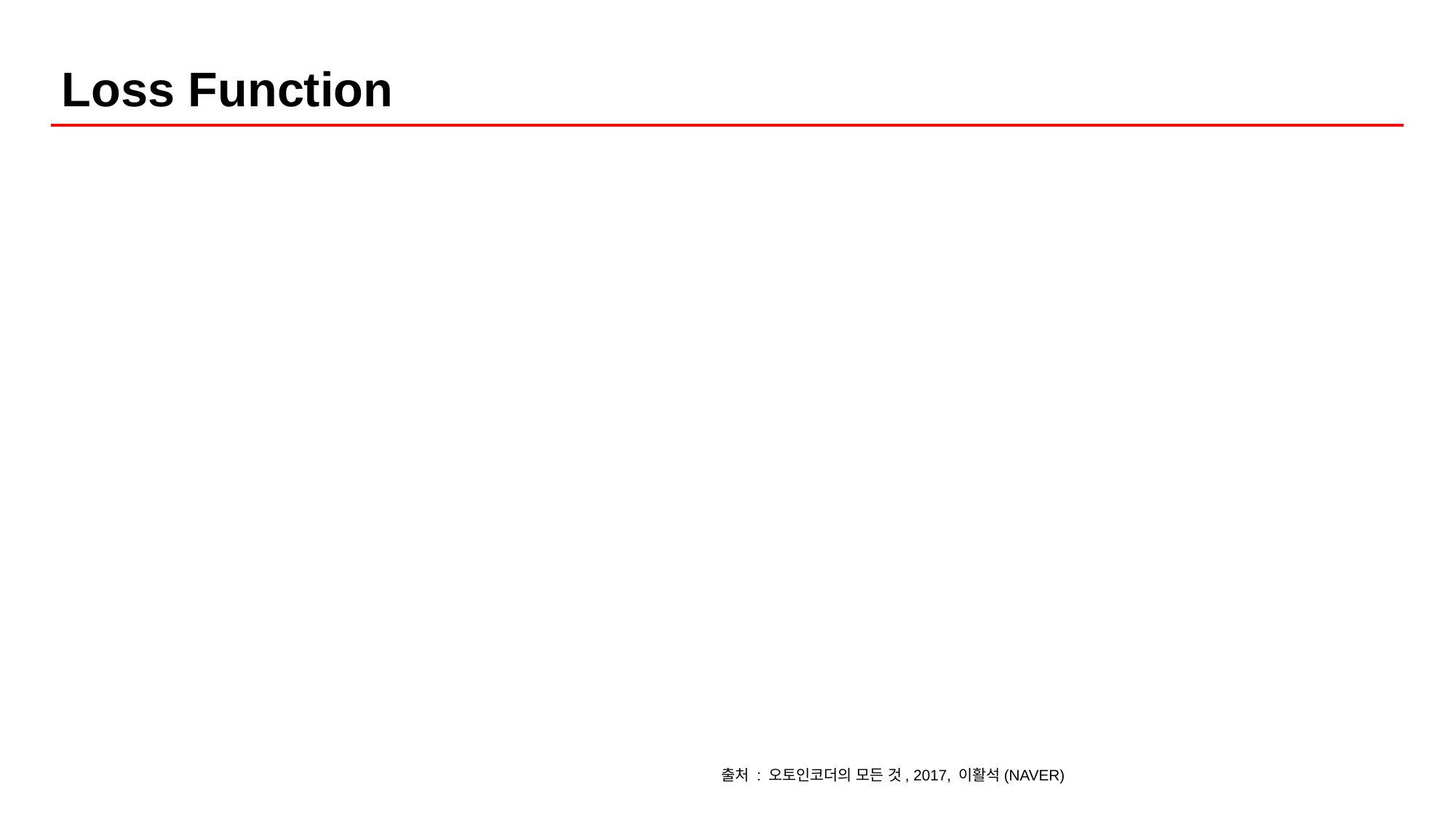

Loss Function
출처 : 오토인코더의 모든 것, 2017, 이활석(NAVER)